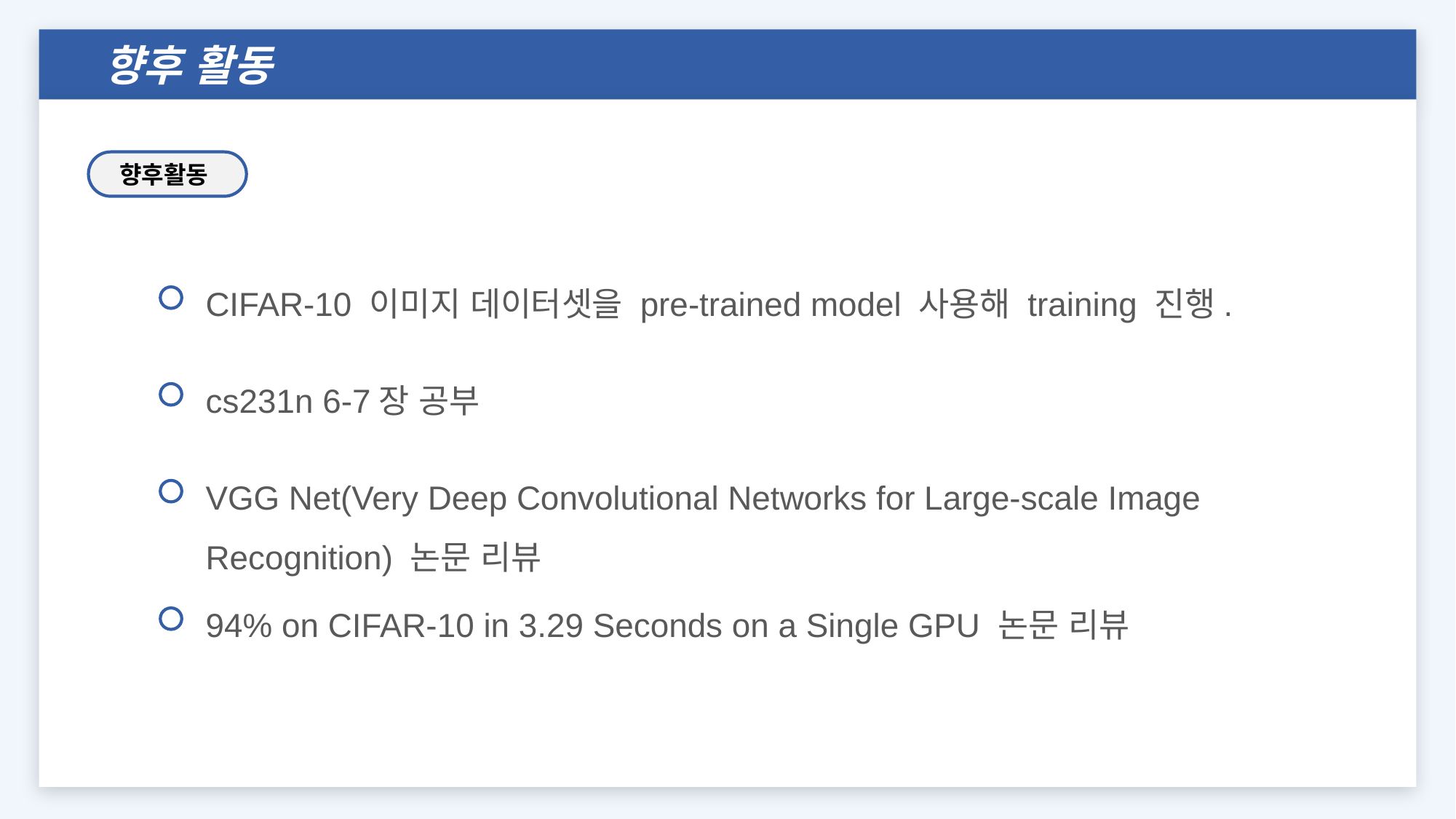

향후 활동

향후활동
CIFAR-10 이미지 데이터셋을 pre-trained model 사용해 training 진행.

cs231n 6-7장 공부

VGG Net(Very Deep Convolutional Networks for Large-scale Image Recognition) 논문 리뷰

94% on CIFAR-10 in 3.29 Seconds on a Single GPU 논문 리뷰